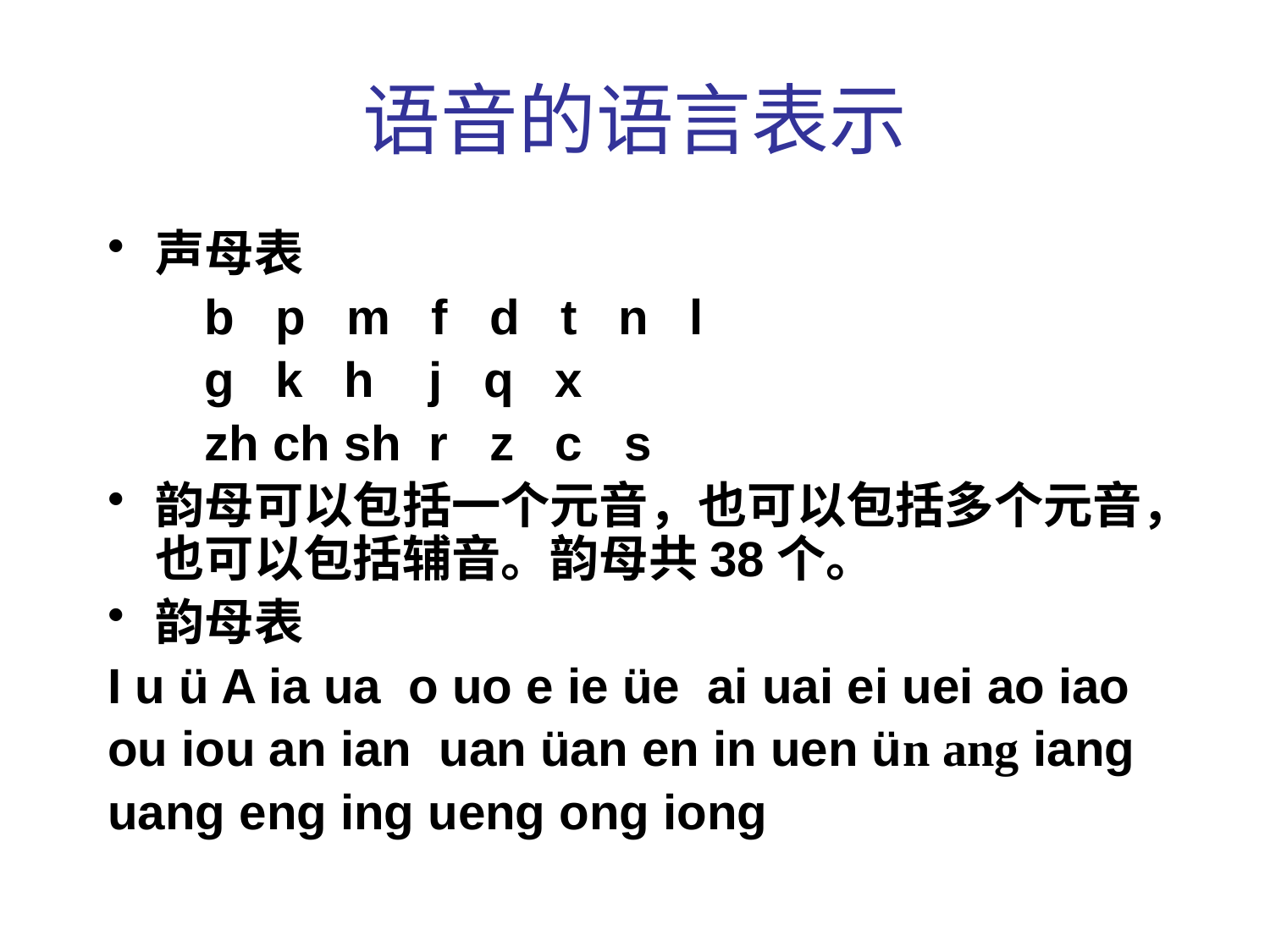

# 语音的语言表示
声母表
       b   p   m   f   d   t   n   l
       g   k   h    j   q   x
       zh ch sh  r   z   c   s
韵母可以包括一个元音，也可以包括多个元音，也可以包括辅音。韵母共38个。
韵母表
I u ü A ia ua  o uo e ie üe  ai uai ei uei ao iao
ou iou an ian  uan üan en in uen ün ang iang
uang eng ing ueng ong iong